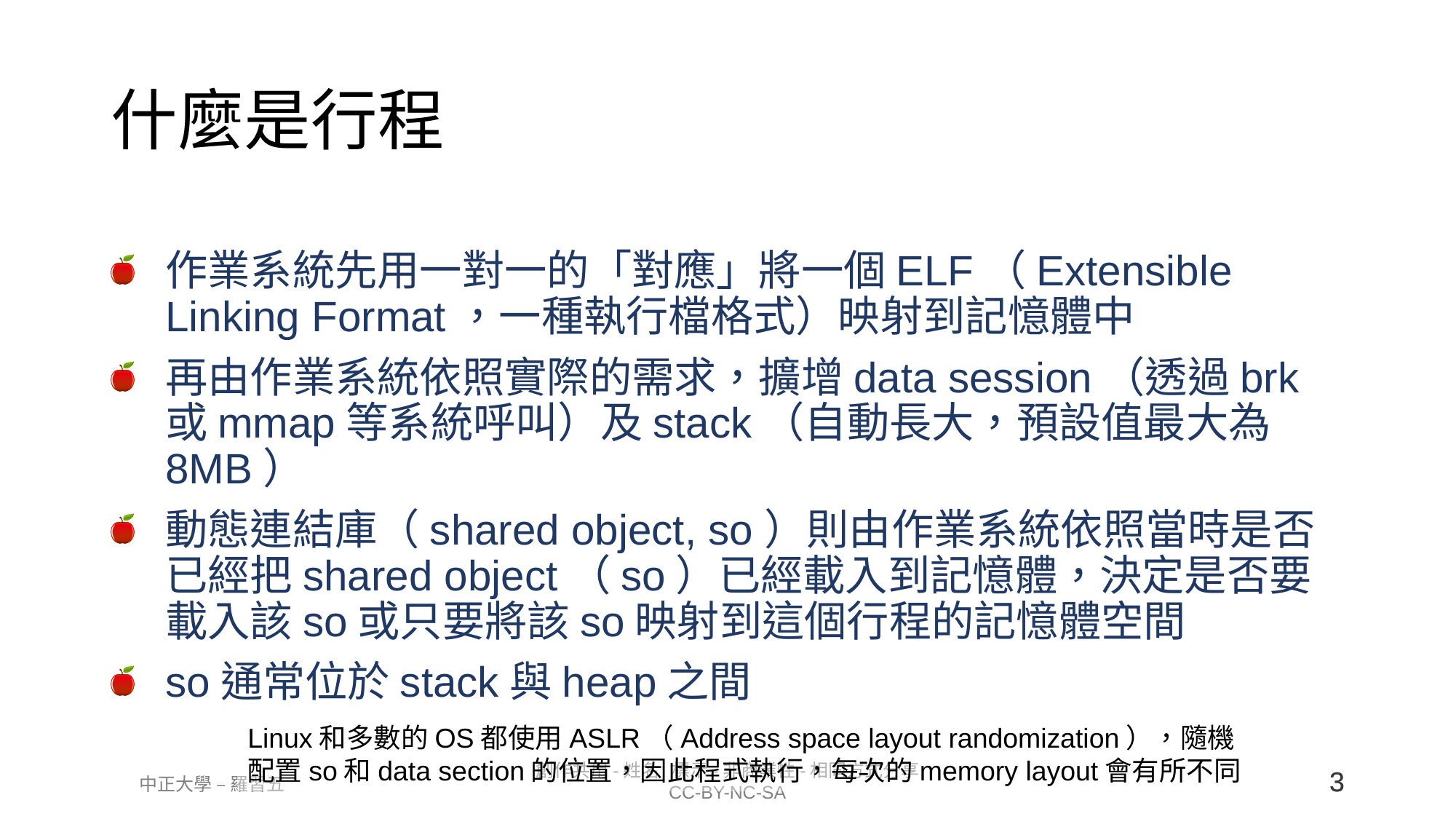

# 什麼是行程
作業系統先用一對一的「對應」將一個ELF（Extensible Linking Format，一種執行檔格式）映射到記憶體中
再由作業系統依照實際的需求，擴增data session（透過brk或mmap等系統呼叫）及stack（自動長大，預設值最大為8MB）
動態連結庫（shared object, so）則由作業系統依照當時是否已經把shared object（so）已經載入到記憶體，決定是否要載入該so或只要將該so映射到這個行程的記憶體空間
so通常位於stack與heap之間
Linux和多數的OS都使用ASLR（Address space layout randomization），隨機配置so和data section的位置，因此程式執行，每次的memory layout會有所不同